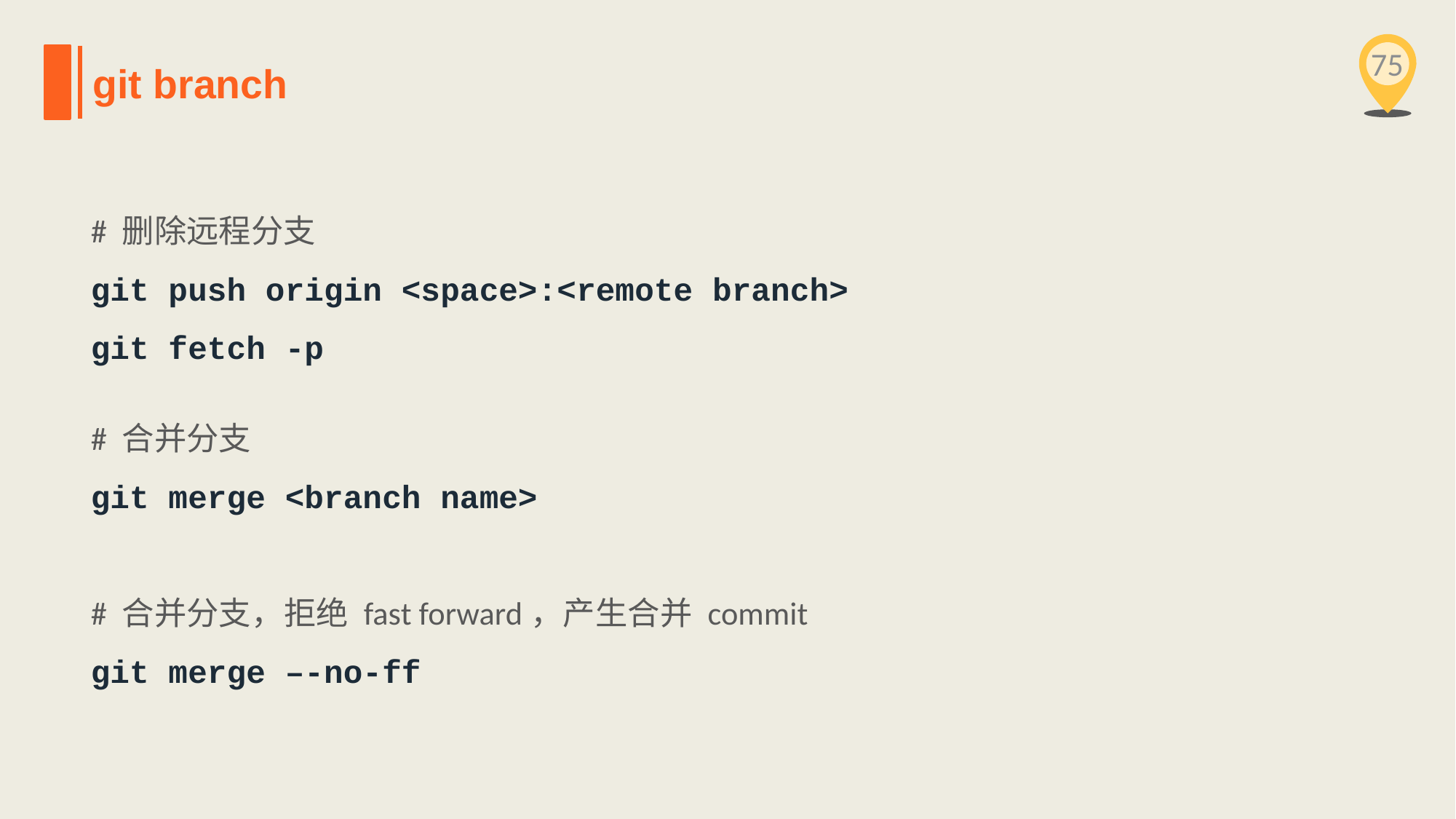

75

git branch
# 删除远程分支
git push origin <space>:<remote branch>
git fetch -p

# 合并分支
git merge <branch name>

# 合并分支，拒绝 fast forward，产生合并 commit
git merge –-no-ff